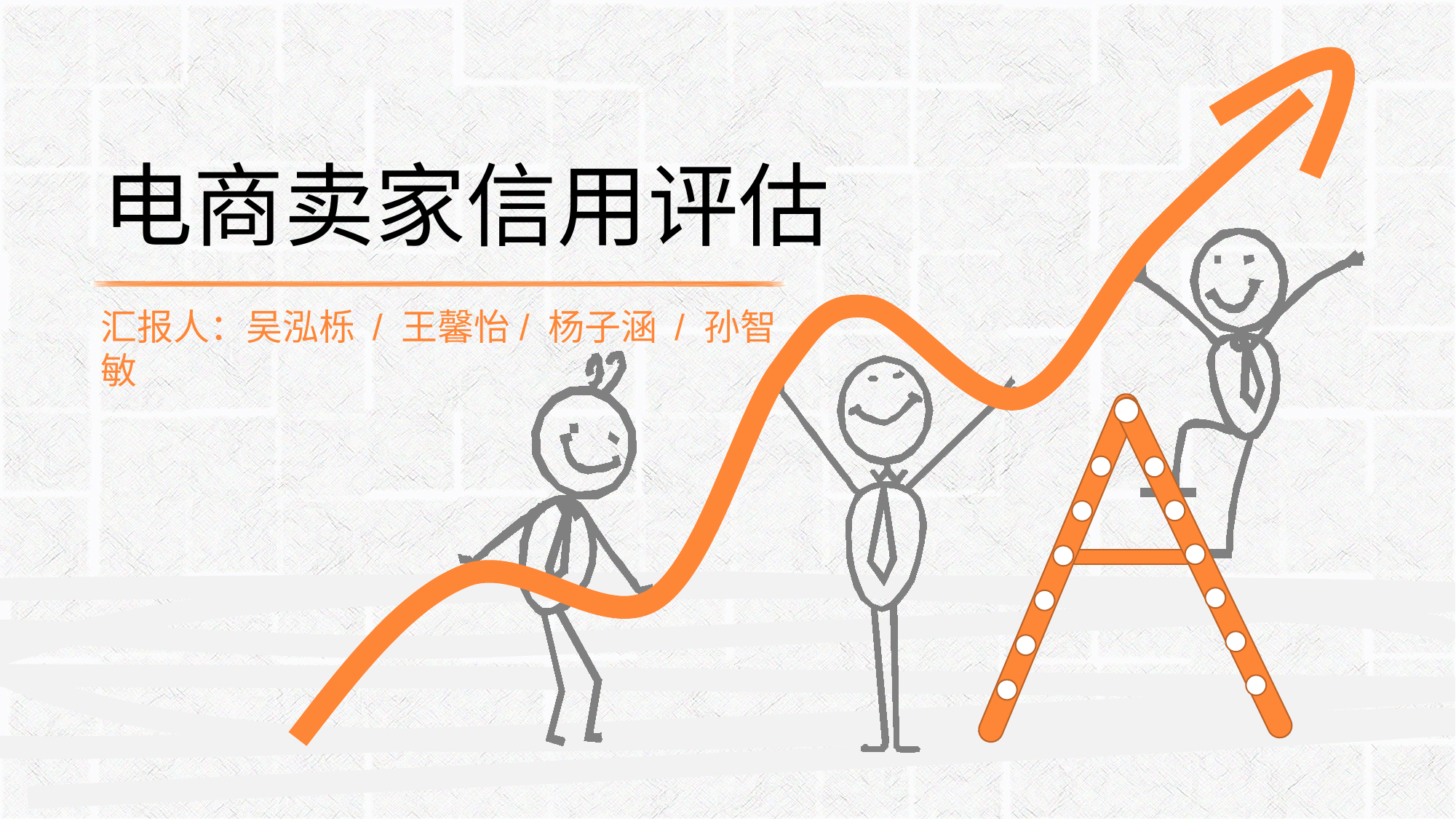

电商卖家信用评估

汇报人：吴泓栎 / 王馨怡/ 杨子涵 / 孙智敏